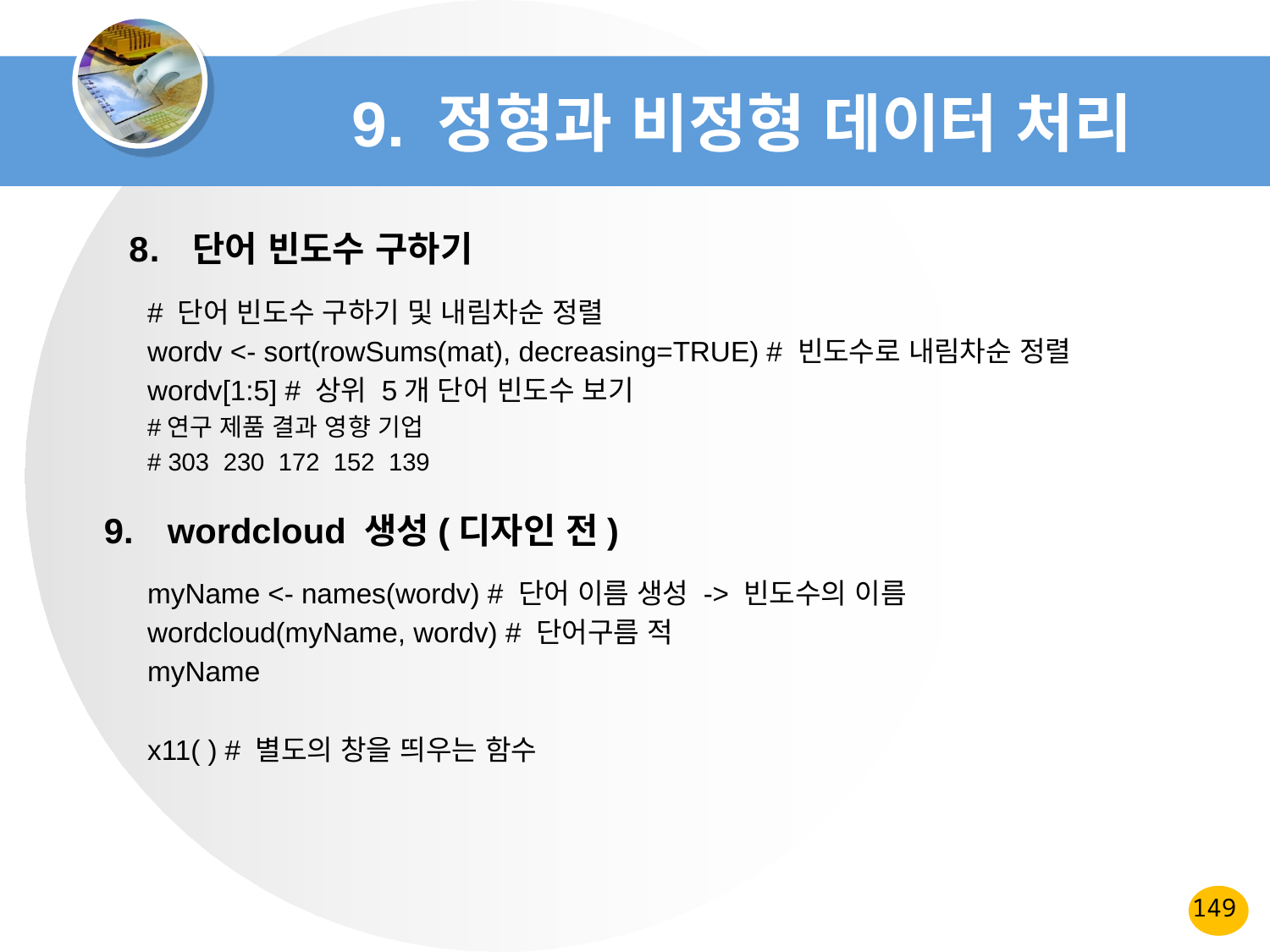

# 9. 정형과 비정형 데이터 처리
단어 빈도수 구하기
# 단어 빈도수 구하기 및 내림차순 정렬
wordv <- sort(rowSums(mat), decreasing=TRUE) # 빈도수로 내림차순 정렬
wordv[1:5] # 상위 5개 단어 빈도수 보기
#연구 제품 결과 영향 기업
# 303  230  172  152  139
wordcloud 생성(디자인 전)
myName <- names(wordv) # 단어 이름 생성 -> 빈도수의 이름
wordcloud(myName, wordv) # 단어구름 적
myName

x11( ) # 별도의 창을 띄우는 함수
149